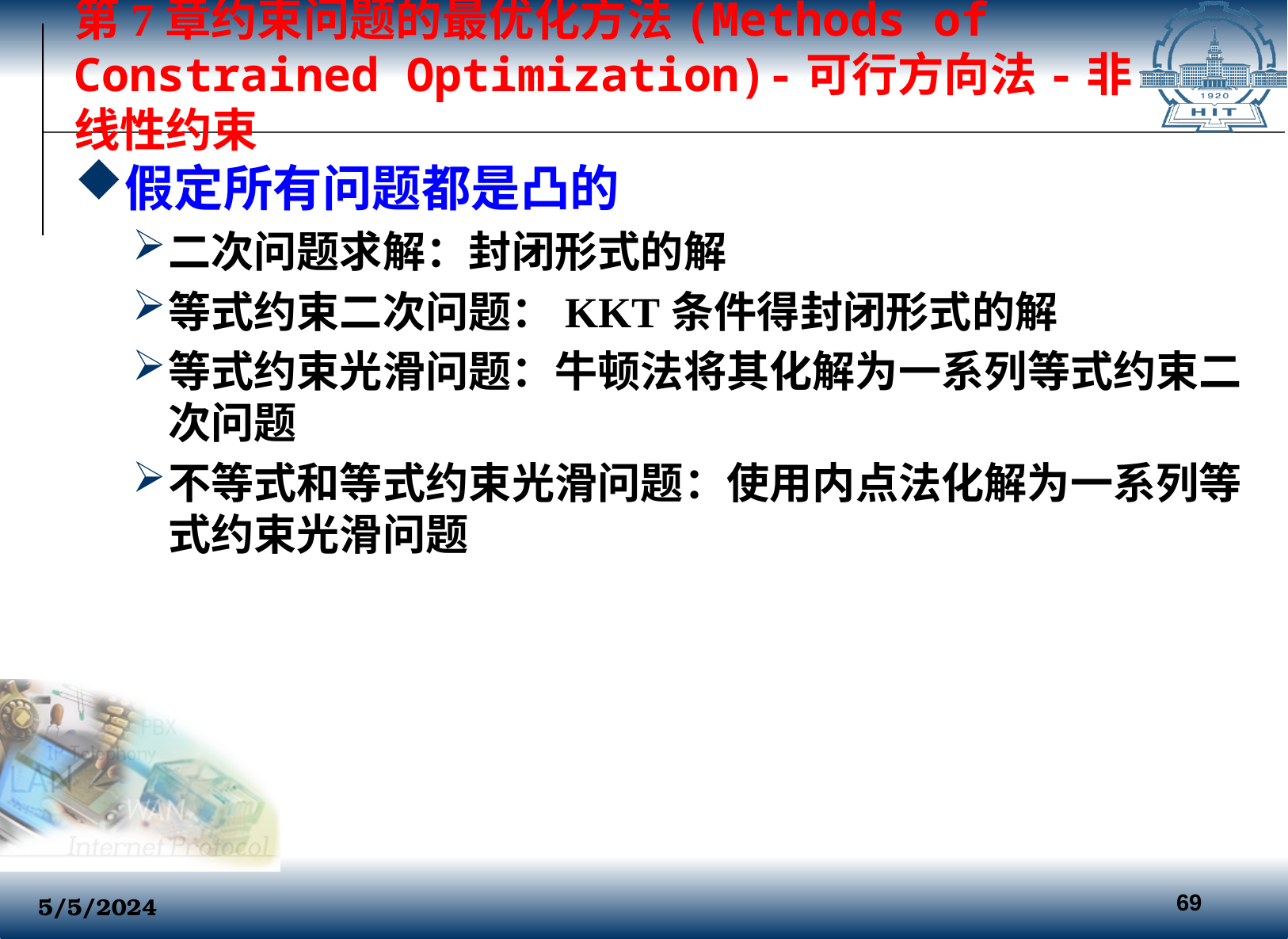

# 第7章约束问题的最优化方法(Methods of Constrained Optimization)-可行方向法-非线性约束
假定所有问题都是凸的
二次问题求解：封闭形式的解
等式约束二次问题：KKT条件得封闭形式的解
等式约束光滑问题：牛顿法将其化解为一系列等式约束二次问题
不等式和等式约束光滑问题：使用内点法化解为一系列等式约束光滑问题